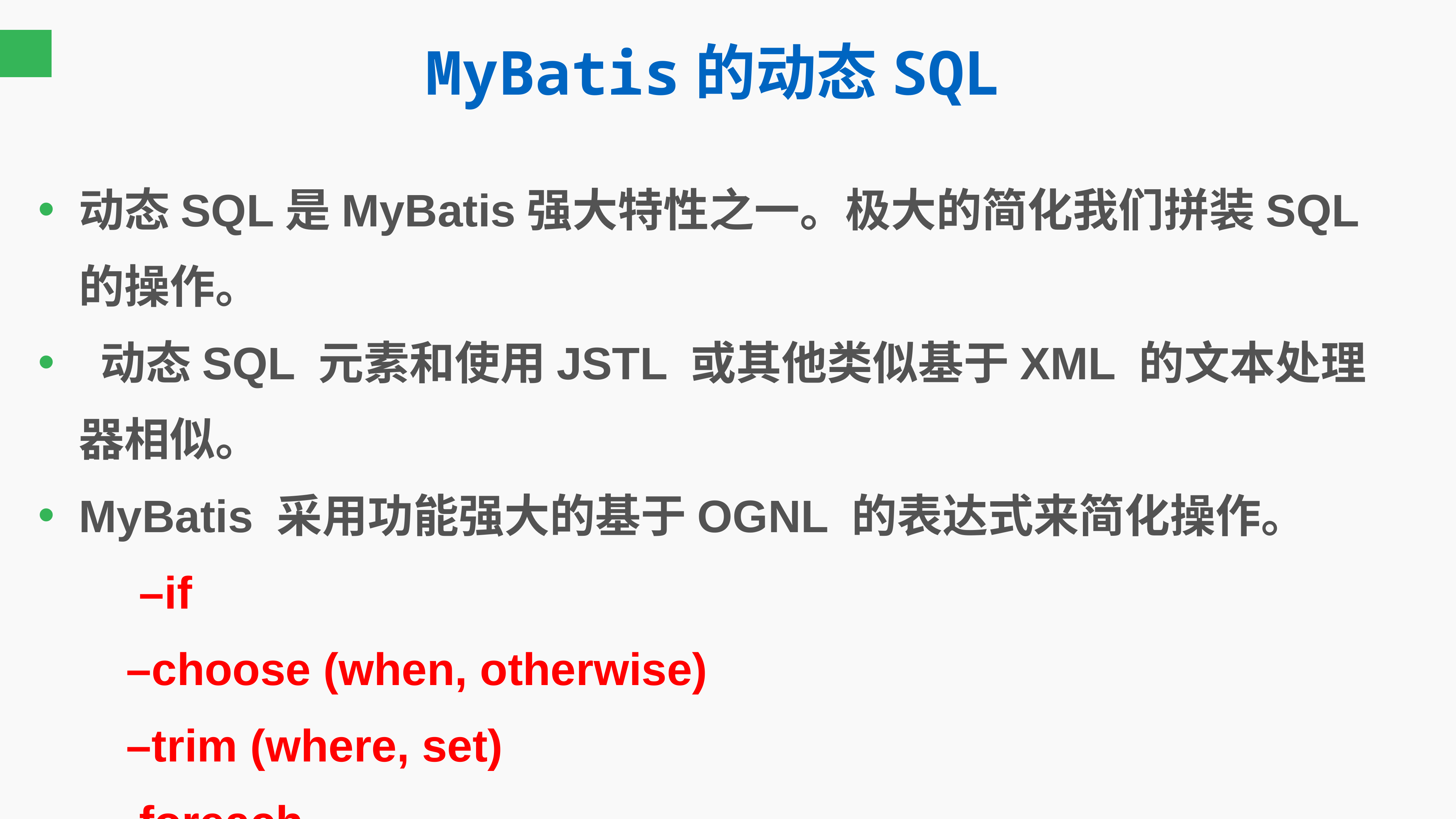

# MyBatis的动态SQL

动态SQL是MyBatis强大特性之一。极大的简化我们拼装SQL的操作。
 动态SQL 元素和使用JSTL 或其他类似基于XML 的文本处理器相似。
MyBatis 采用功能强大的基于OGNL 的表达式来简化操作。
        –if
       –choose (when, otherwise)
       –trim (where, set)
      –foreach